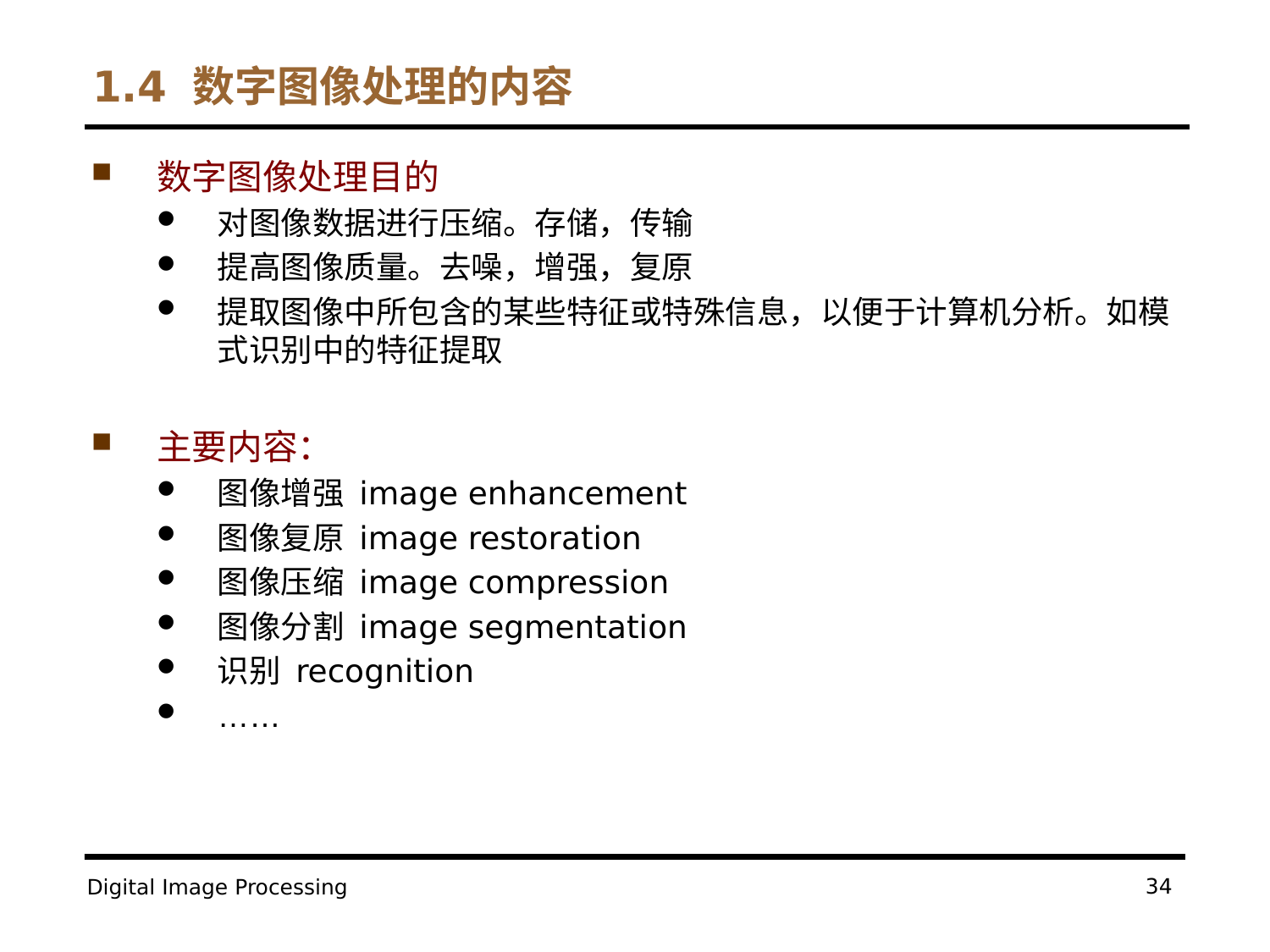

# 1.4 数字图像处理的内容
数字图像处理目的
对图像数据进行压缩。存储，传输
提高图像质量。去噪，增强，复原
提取图像中所包含的某些特征或特殊信息，以便于计算机分析。如模式识别中的特征提取

主要内容：
图像增强 image enhancement
图像复原 image restoration
图像压缩 image compression
图像分割 image segmentation
识别 recognition
……

34
Digital Image Processing